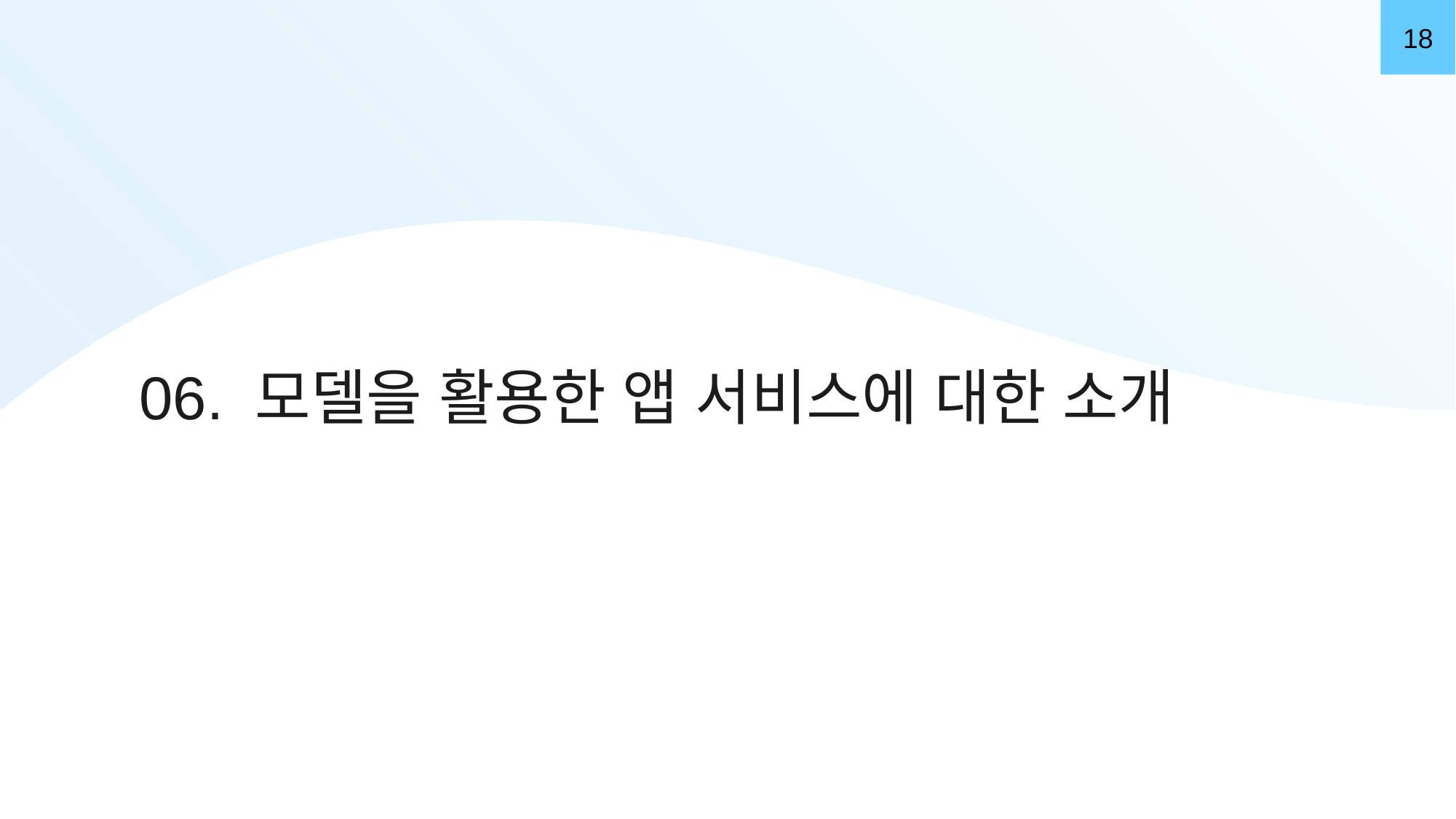

18
06. 모델을 활용한 앱 서비스에 대한 소개